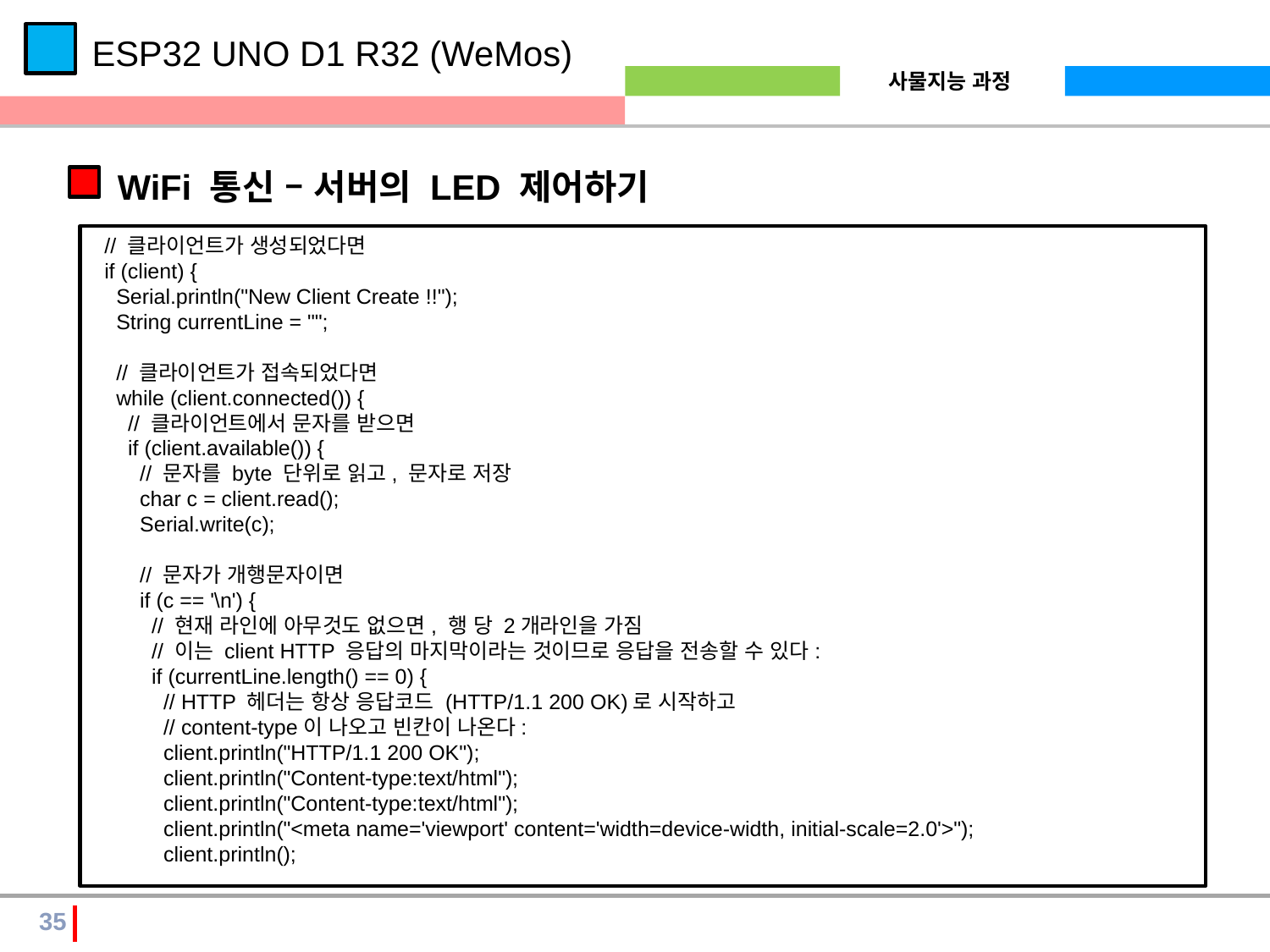

ESP32 UNO D1 R32 (WeMos)
WiFi 통신 – 서버의 LED 제어하기

  // 클라이언트가 생성되었다면
  if (client) {
    Serial.println("New Client Create !!");
    String currentLine = "";

    // 클라이언트가 접속되었다면
    while (client.connected()) {
      // 클라이언트에서 문자를 받으면
      if (client.available()) {
        // 문자를 byte 단위로 읽고, 문자로 저장
        char c = client.read();
        Serial.write(c);

        // 문자가 개행문자이면
        if (c == '\n') {
          // 현재 라인에 아무것도 없으면, 행 당 2개라인을 가짐
          // 이는 client HTTP 응답의 마지막이라는 것이므로 응답을 전송할 수 있다:
          if (currentLine.length() == 0) {
            // HTTP 헤더는 항상 응답코드 (HTTP/1.1 200 OK)로 시작하고
            // content-type이 나오고 빈칸이 나온다:
            client.println("HTTP/1.1 200 OK");
            client.println("Content-type:text/html");
            client.println("Content-type:text/html");
            client.println("<meta name='viewport' content='width=device-width, initial-scale=2.0'>");
            client.println();
35